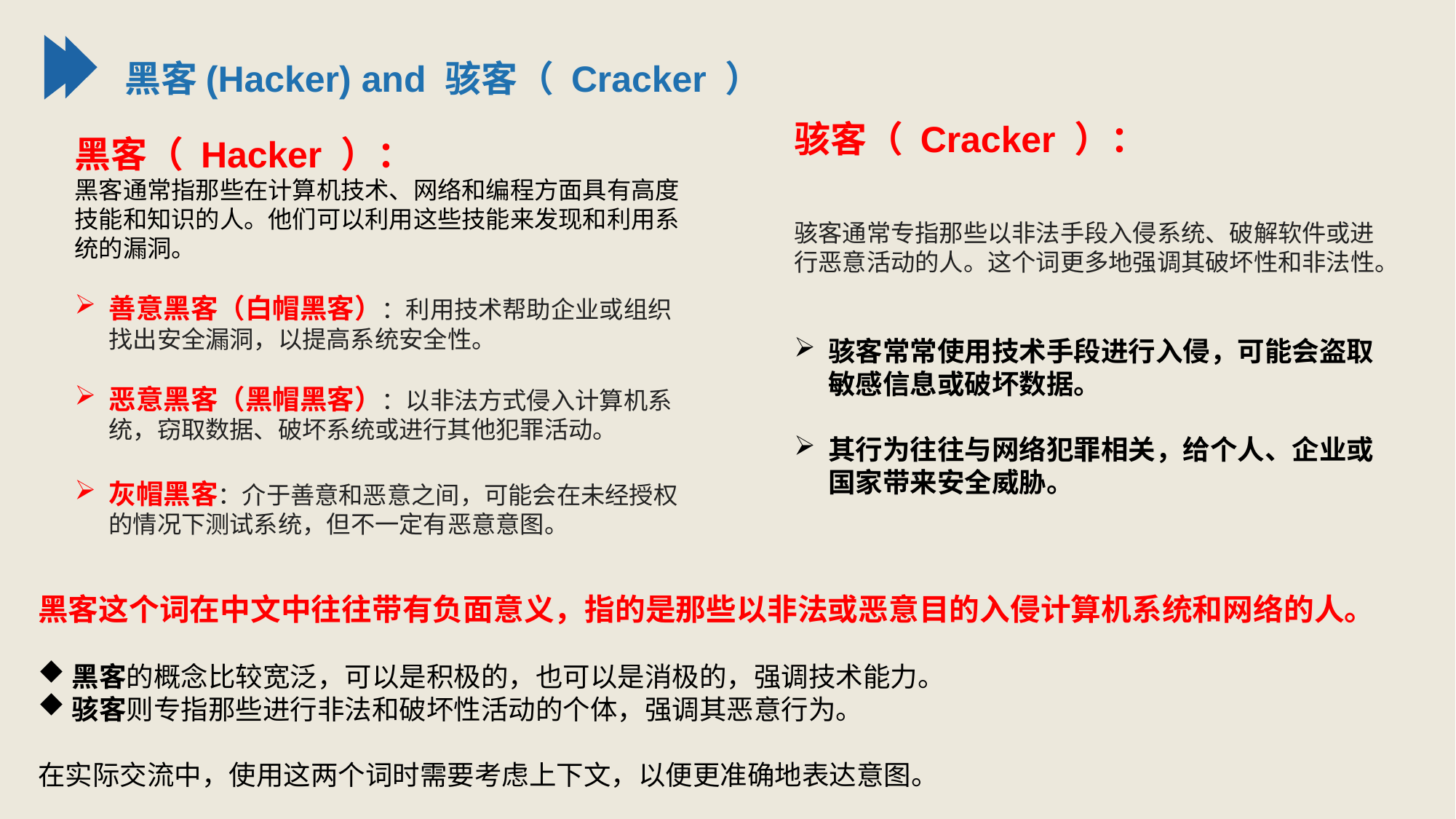

黑客(Hacker) and 骇客（ Cracker ）
骇客（ Cracker ）：

骇客通常专指那些以非法手段入侵系统、破解软件或进行恶意活动的人。这个词更多地强调其破坏性和非法性。

骇客常常使用技术手段进行入侵，可能会盗取敏感信息或破坏数据。

其行为往往与网络犯罪相关，给个人、企业或国家带来安全威胁。

黑客（ Hacker ）：
黑客通常指那些在计算机技术、网络和编程方面具有高度技能和知识的人。他们可以利用这些技能来发现和利用系统的漏洞。

善意黑客（白帽黑客）：利用技术帮助企业或组织找出安全漏洞，以提高系统安全性。

恶意黑客（黑帽黑客）：以非法方式侵入计算机系统，窃取数据、破坏系统或进行其他犯罪活动。

灰帽黑客：介于善意和恶意之间，可能会在未经授权的情况下测试系统，但不一定有恶意意图。

黑客这个词在中文中往往带有负面意义，指的是那些以非法或恶意目的入侵计算机系统和网络的人。

黑客的概念比较宽泛，可以是积极的，也可以是消极的，强调技术能力。
骇客则专指那些进行非法和破坏性活动的个体，强调其恶意行为。

在实际交流中，使用这两个词时需要考虑上下文，以便更准确地表达意图。